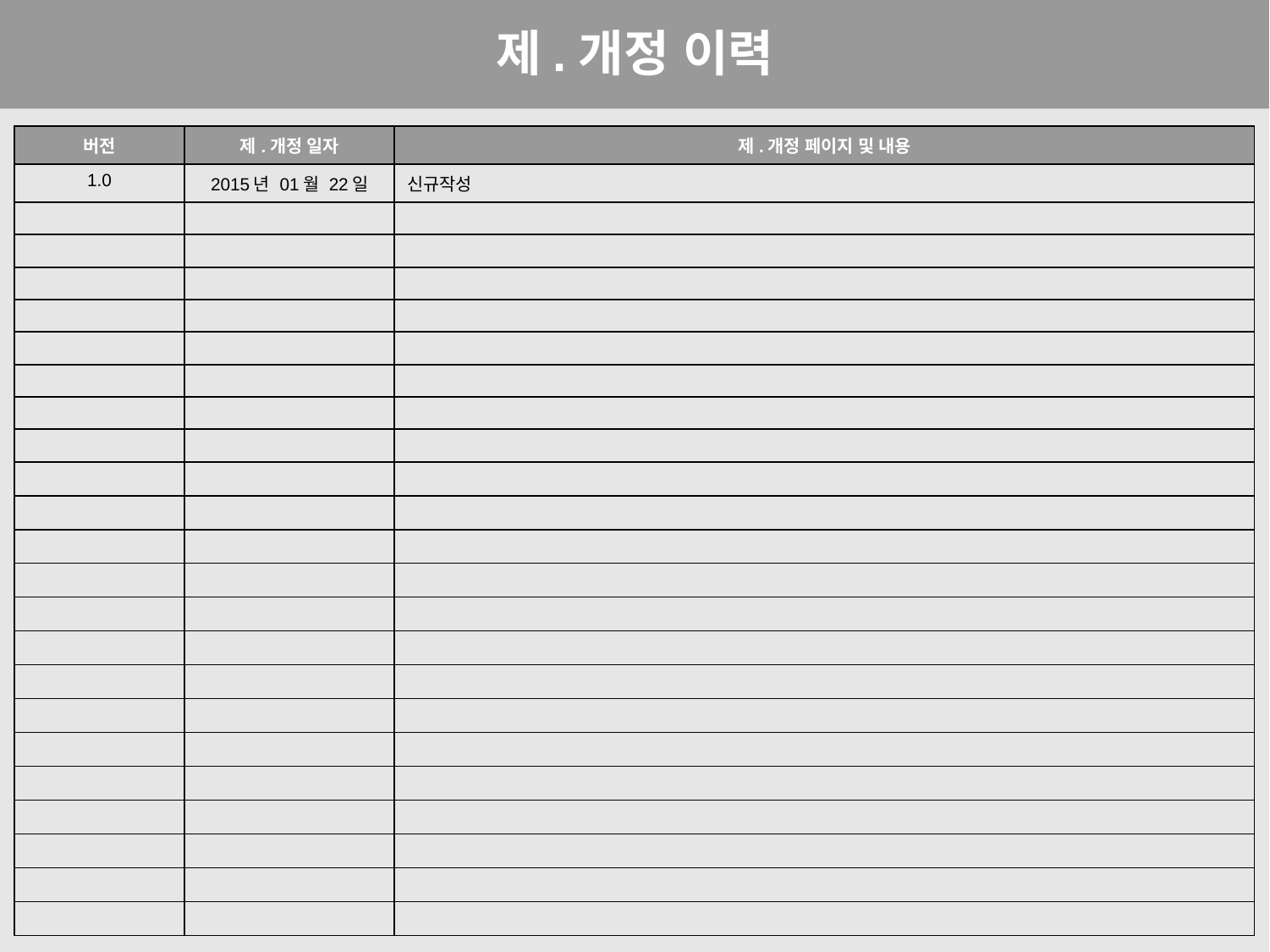

제.개정 이력

| 버전 | 제.개정 일자 | 제.개정 페이지 및 내용 |
| --- | --- | --- |
| 1.0 | 2015년 01월 22일 | 신규작성 |
|  |  |  |
|  |  |  |
|  |  |  |
|  |  |  |
|  |  |  |
|  |  |  |
|  |  |  |
|  |  |  |
|  |  |  |
|  |  |  |
|  |  |  |
|  |  |  |
|  |  |  |
|  |  |  |
|  |  |  |
|  |  |  |
|  |  |  |
|  |  |  |
|  |  |  |
|  |  |  |
|  |  |  |
|  |  |  |